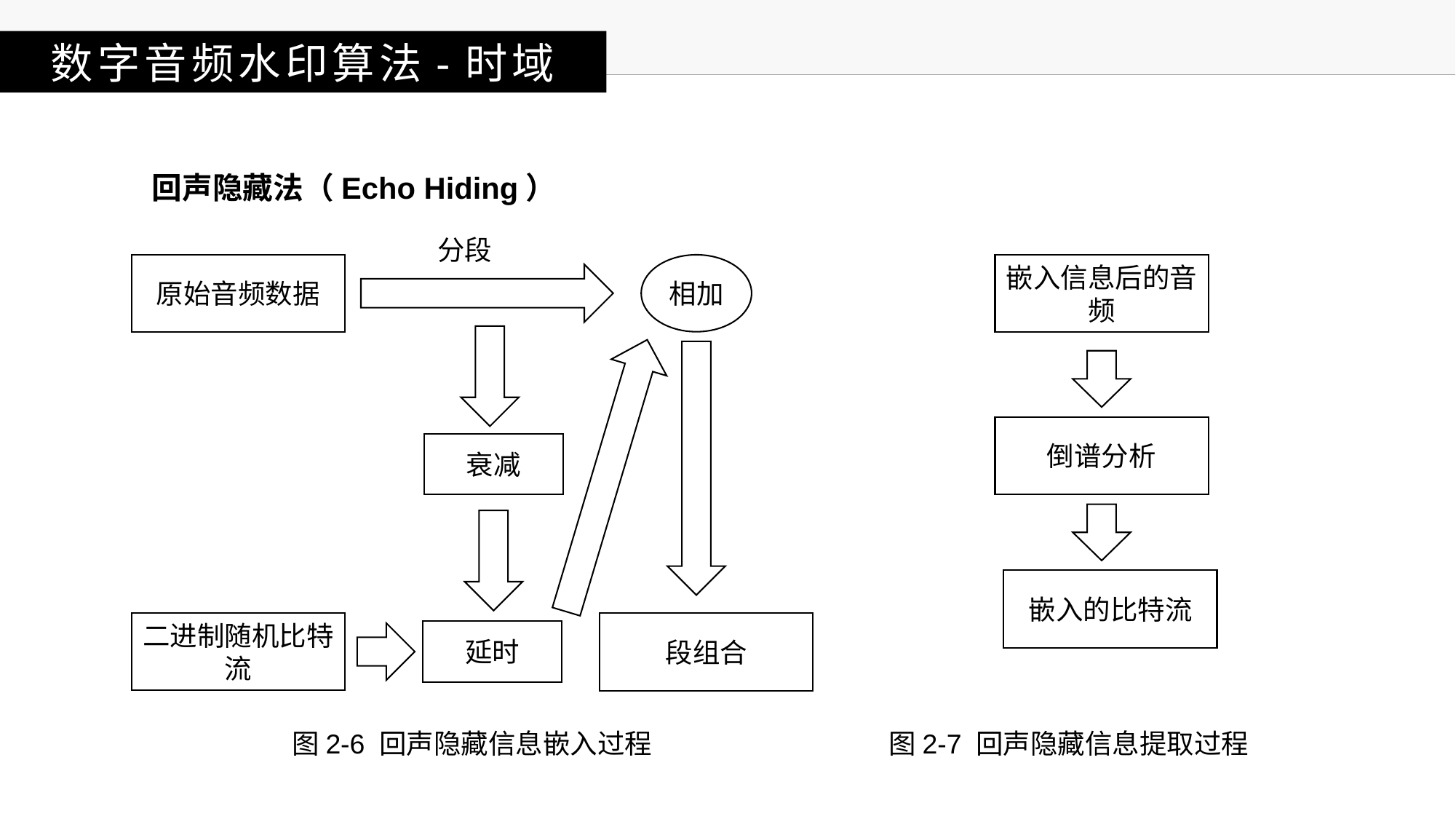

数字音频水印算法-时域
回声隐藏法（Echo Hiding）
分段
原始音频数据
相加

衰减

二进制随机比特流
段组合
延时

嵌入信息后的音频

倒谱分析

嵌入的比特流
图2-6 回声隐藏信息嵌入过程
图2-7 回声隐藏信息提取过程